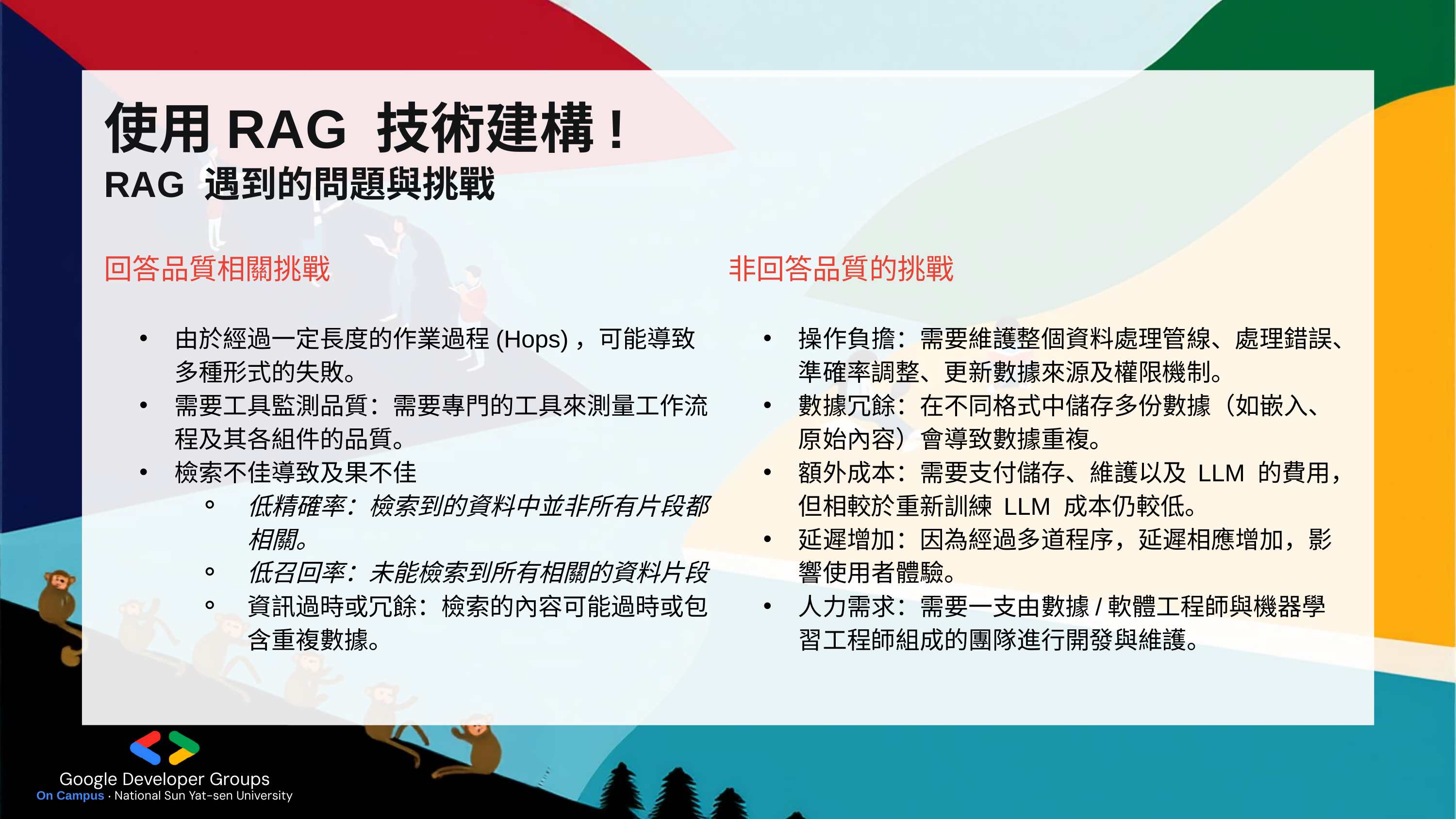

Google Developer Groups
On Campus ‧ National Sun Yat-sen University
使用RAG 技術建構!
RAG 遇到的問題與挑戰
回答品質相關挑戰

由於經過一定長度的作業過程(Hops)，可能導致多種形式的失敗。
需要工具監測品質：需要專門的工具來測量工作流程及其各組件的品質。
檢索不佳導致及果不佳
低精確率：檢索到的資料中並非所有片段都相關。
低召回率：未能檢索到所有相關的資料片段
資訊過時或冗餘：檢索的內容可能過時或包含重複數據。
非回答品質的挑戰

操作負擔：需要維護整個資料處理管線、處理錯誤、準確率調整、更新數據來源及權限機制。
數據冗餘：在不同格式中儲存多份數據（如嵌入、原始內容）會導致數據重複。
額外成本：需要支付儲存、維護以及 LLM 的費用，但相較於重新訓練 LLM 成本仍較低。
延遲增加：因為經過多道程序，延遲相應增加，影響使用者體驗。
人力需求：需要一支由數據/軟體工程師與機器學習工程師組成的團隊進行開發與維護。